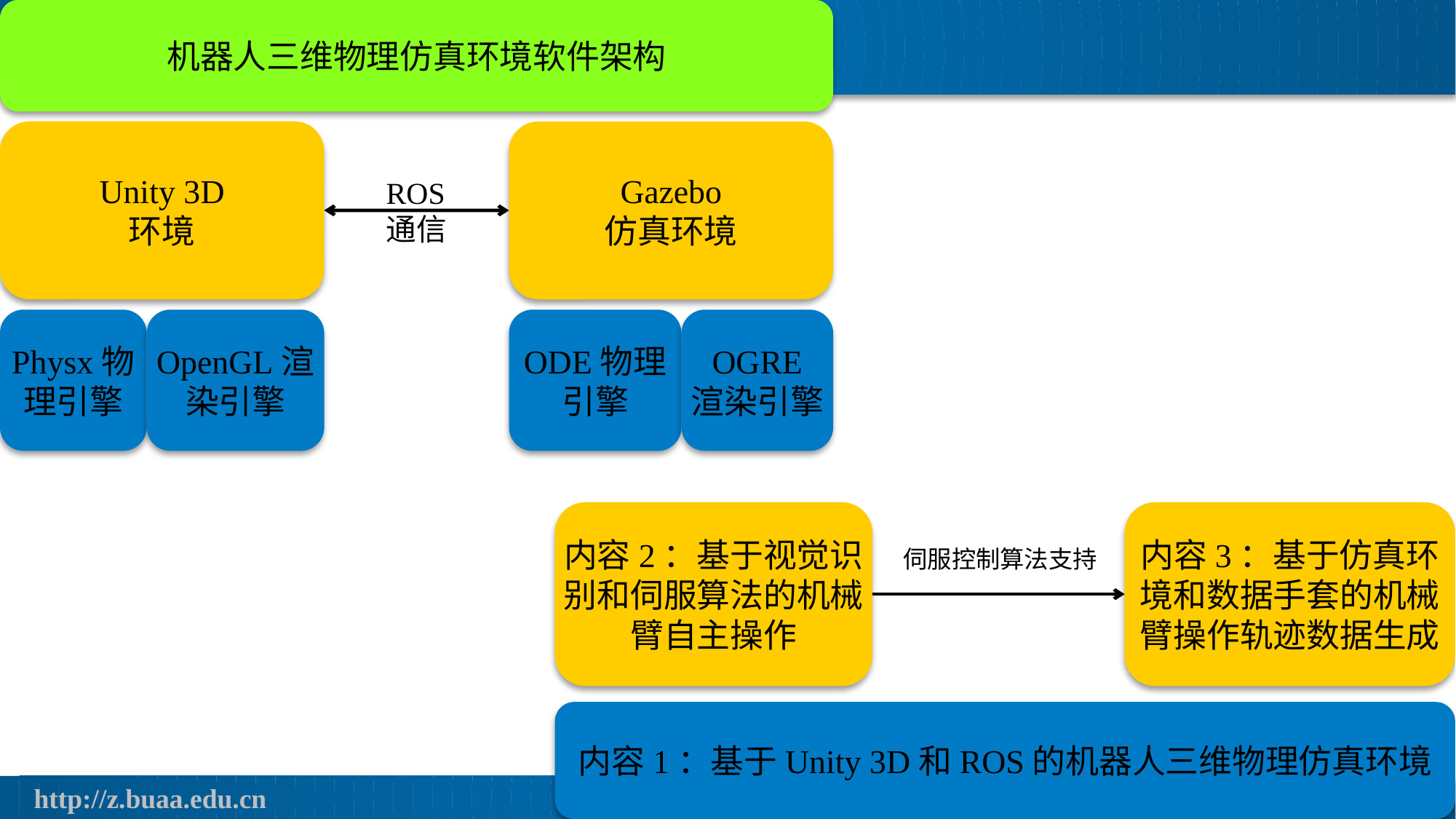

机器人三维物理仿真环境软件架构
Unity 3D
环境
Gazebo
仿真环境
ROS
通信
Physx物理引擎
OpenGL渲染引擎
ODE物理引擎
OGRE
渲染引擎
# 三、软件架构
Unity 3D；；Gazebo；ODE
内容2：基于视觉识别和伺服算法的机械臂自主操作
内容3：基于仿真环境和数据手套的机械臂操作轨迹数据生成
伺服控制算法支持
内容1：基于Unity 3D和ROS的机器人三维物理仿真环境